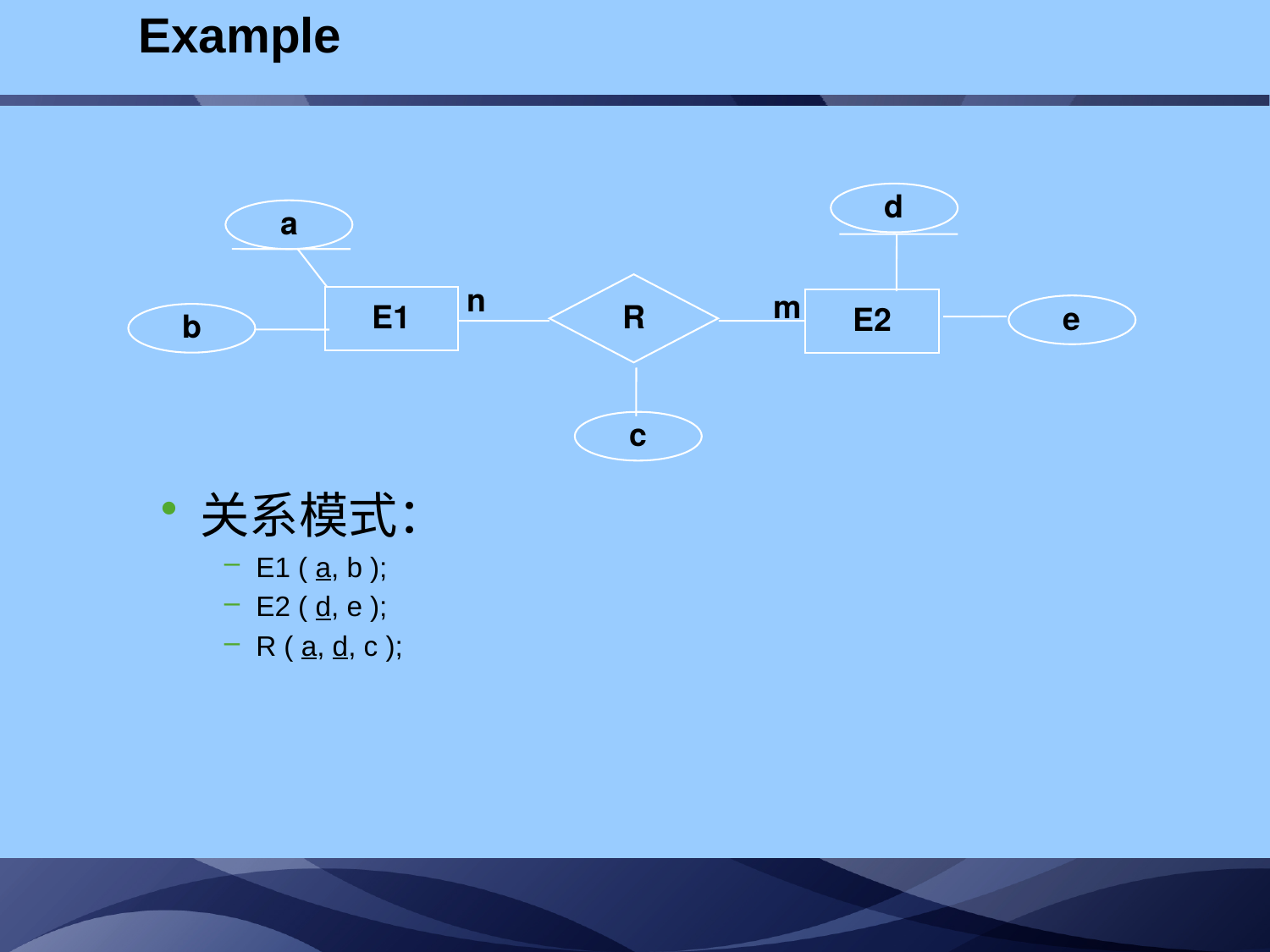

Example
d
a

R
n
m
E1
E2
e
b

c
关系模式：
E1 ( a, b );
E2 ( d, e );
R ( a, d, c );